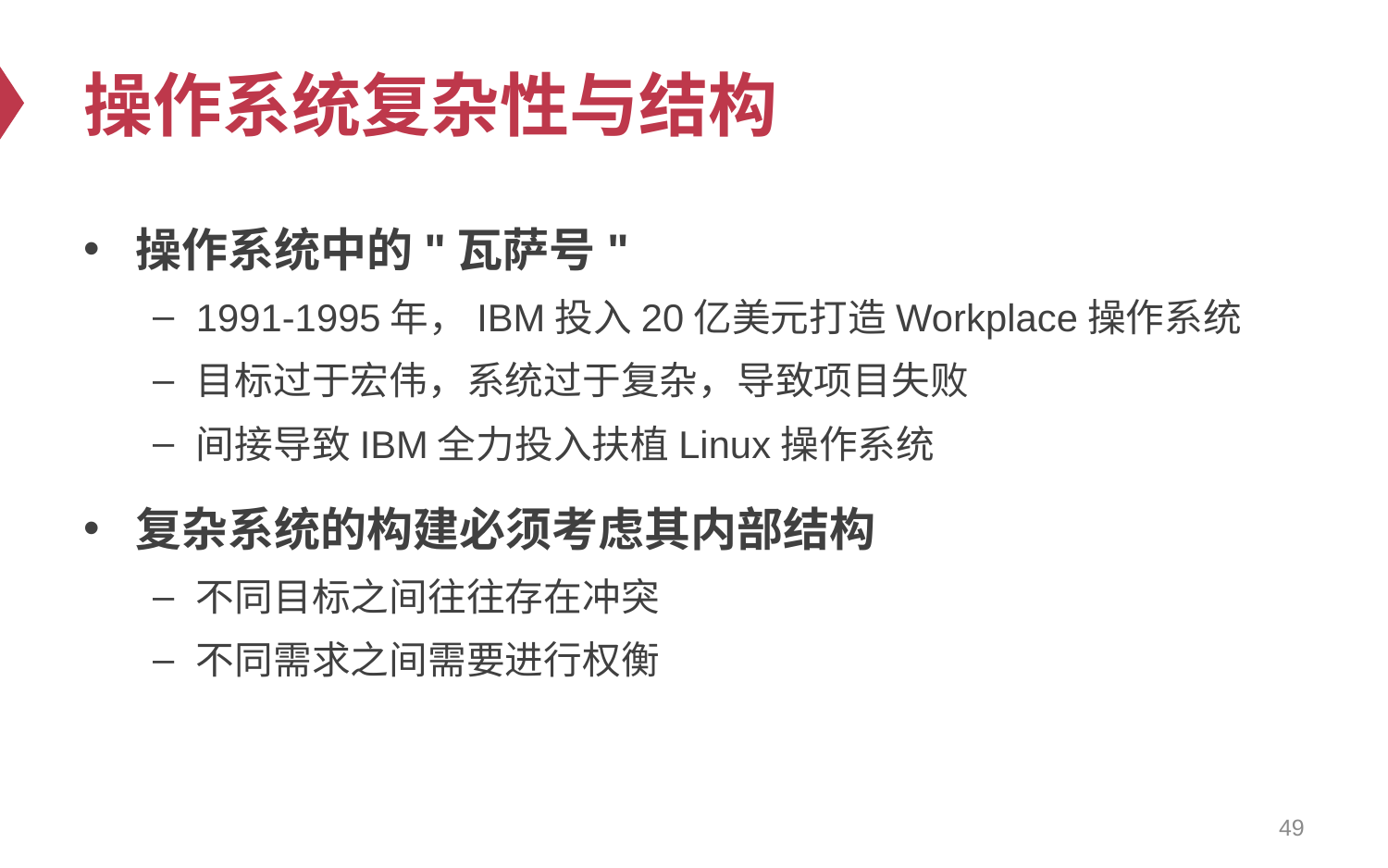

# 操作系统复杂性与结构
操作系统中的"瓦萨号"
1991-1995年，IBM投入20亿美元打造Workplace操作系统
目标过于宏伟，系统过于复杂，导致项目失败
间接导致IBM全力投入扶植Linux操作系统
复杂系统的构建必须考虑其内部结构
不同目标之间往往存在冲突
不同需求之间需要进行权衡

49